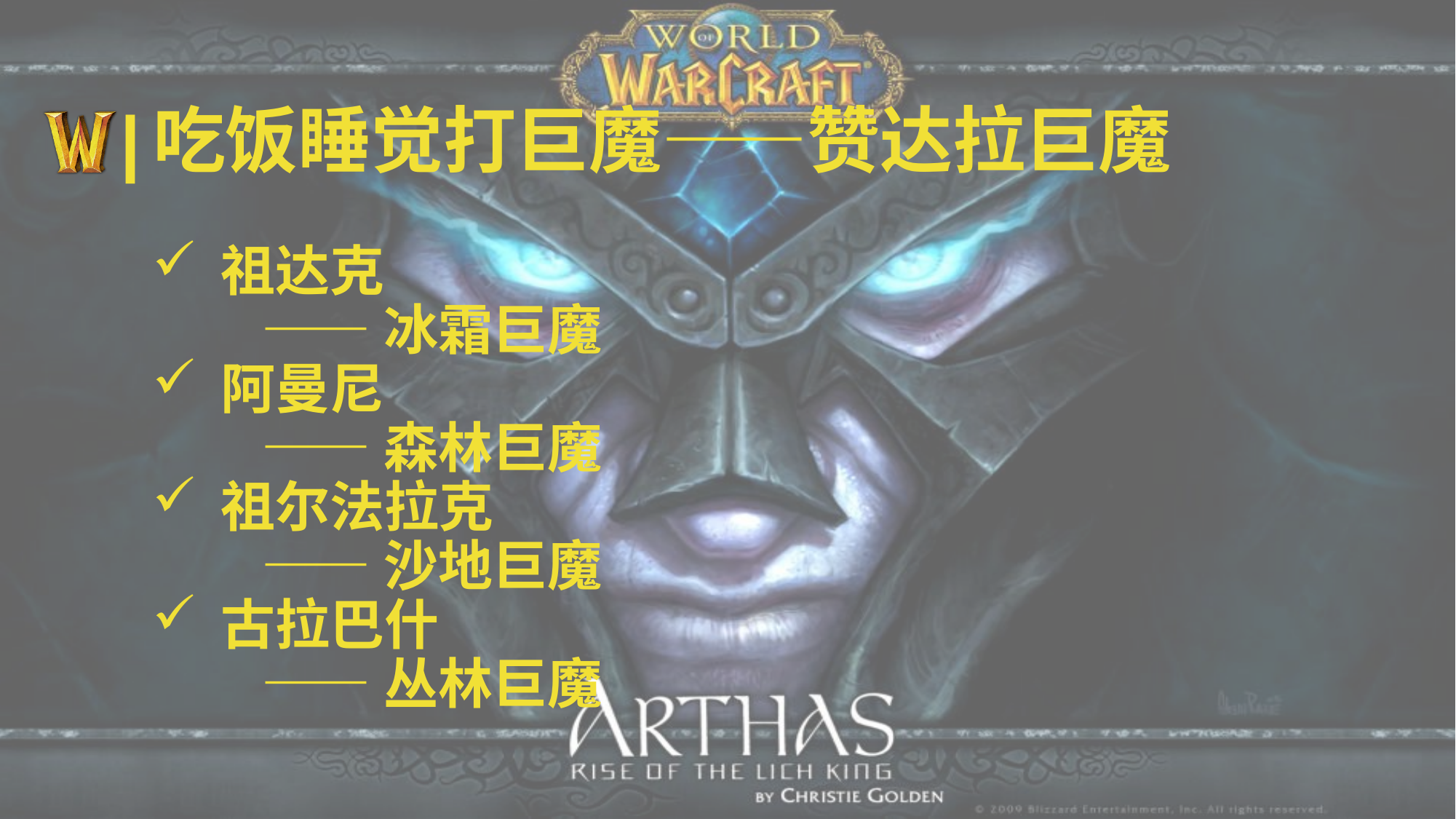

# 吃饭睡觉打巨魔——赞达拉巨魔
祖达克
	——冰霜巨魔
阿曼尼
	——森林巨魔
祖尔法拉克
	——沙地巨魔
古拉巴什
	——丛林巨魔